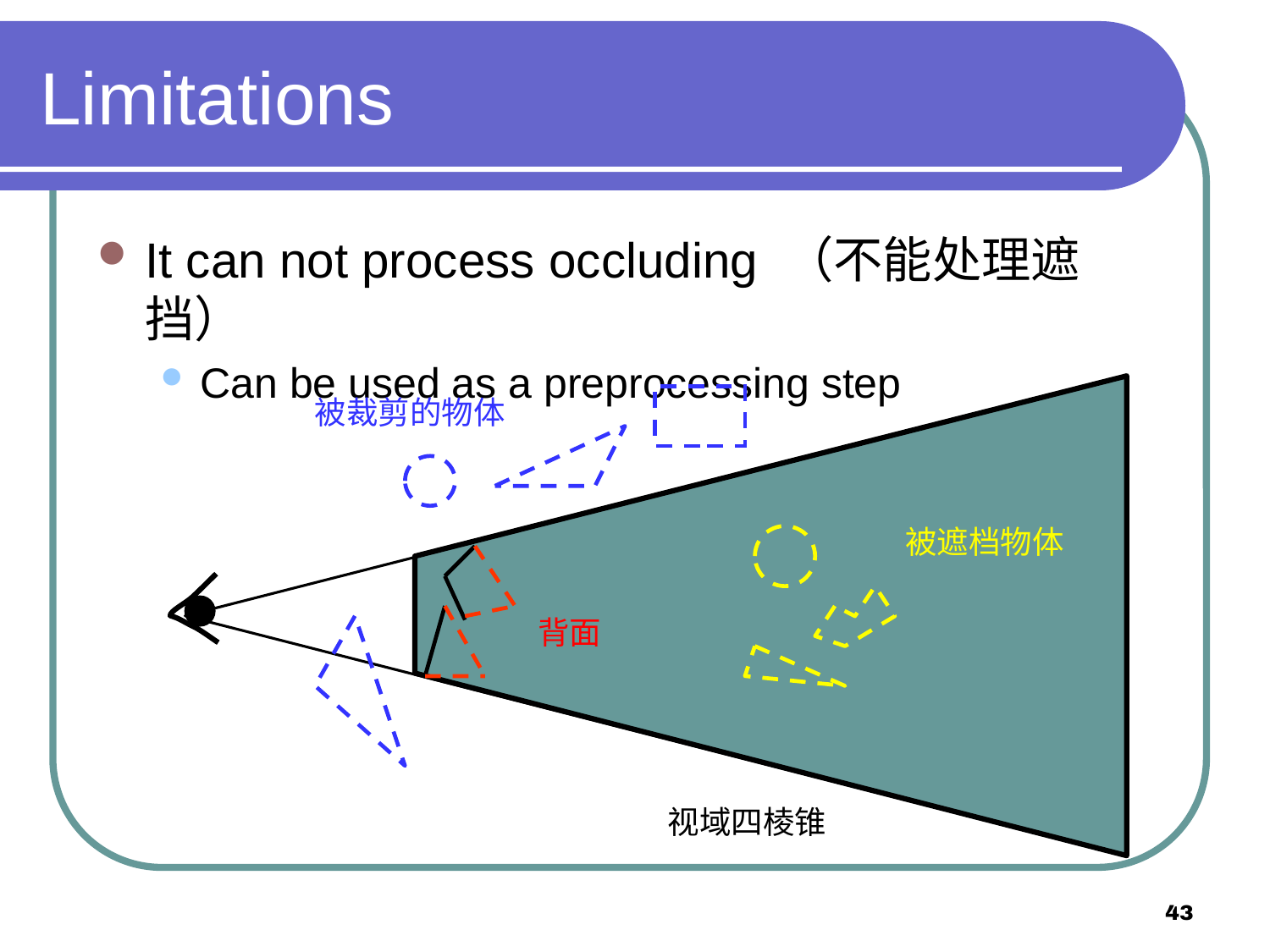

# Limitations
It can not process occluding （不能处理遮挡）
Can be used as a preprocessing step

被裁剪的物体

被遮档物体

背面

视域四棱锥
43